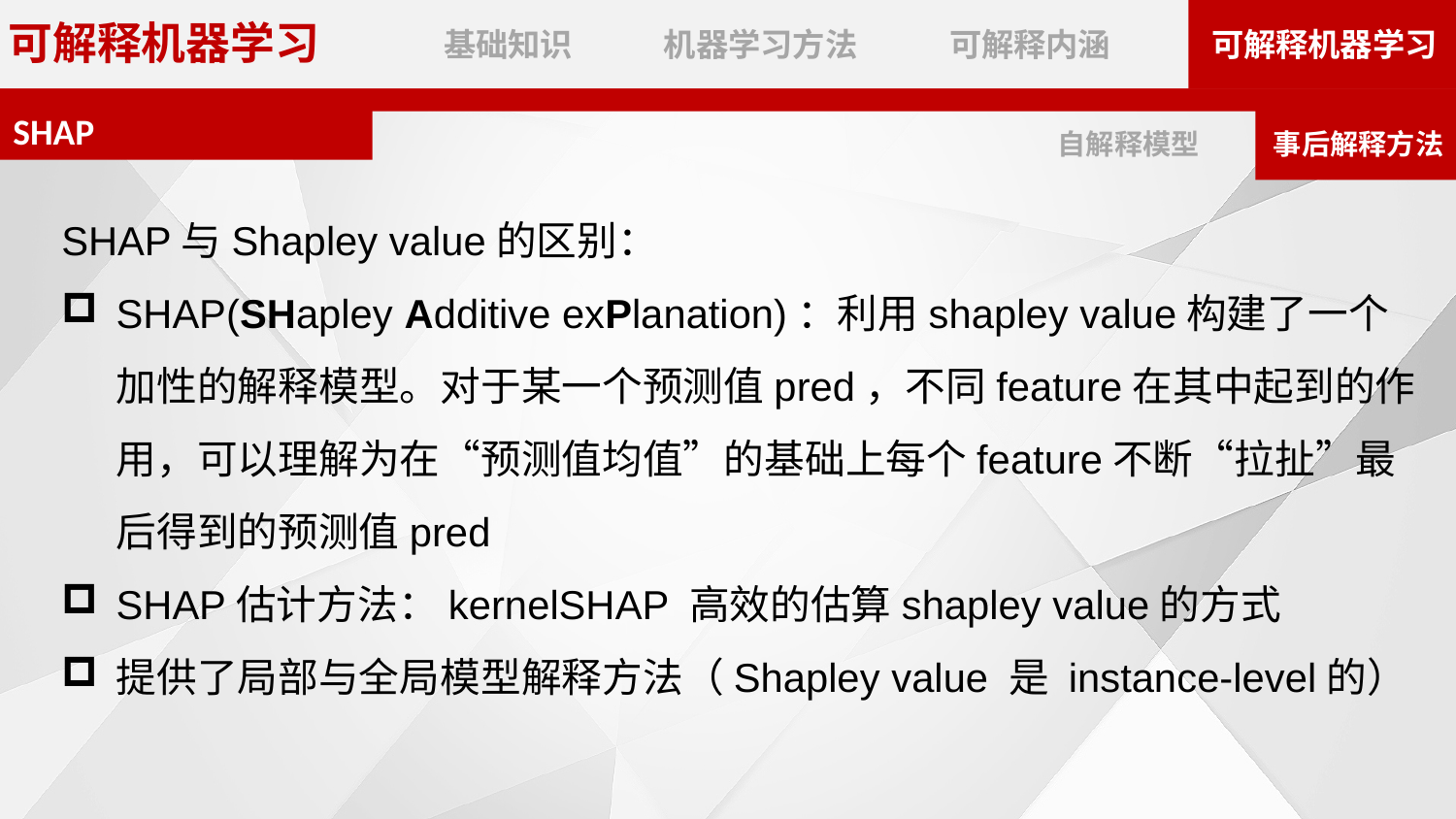

SHAP与Shapley value的区别：
SHAP(SHapley Additive exPlanation)：利用shapley value构建了一个加性的解释模型。对于某一个预测值pred，不同feature在其中起到的作用，可以理解为在“预测值均值”的基础上每个feature不断“拉扯”最后得到的预测值pred
SHAP估计方法：kernelSHAP 高效的估算shapley value的方式
提供了局部与全局模型解释方法（Shapley value 是 instance-level的）